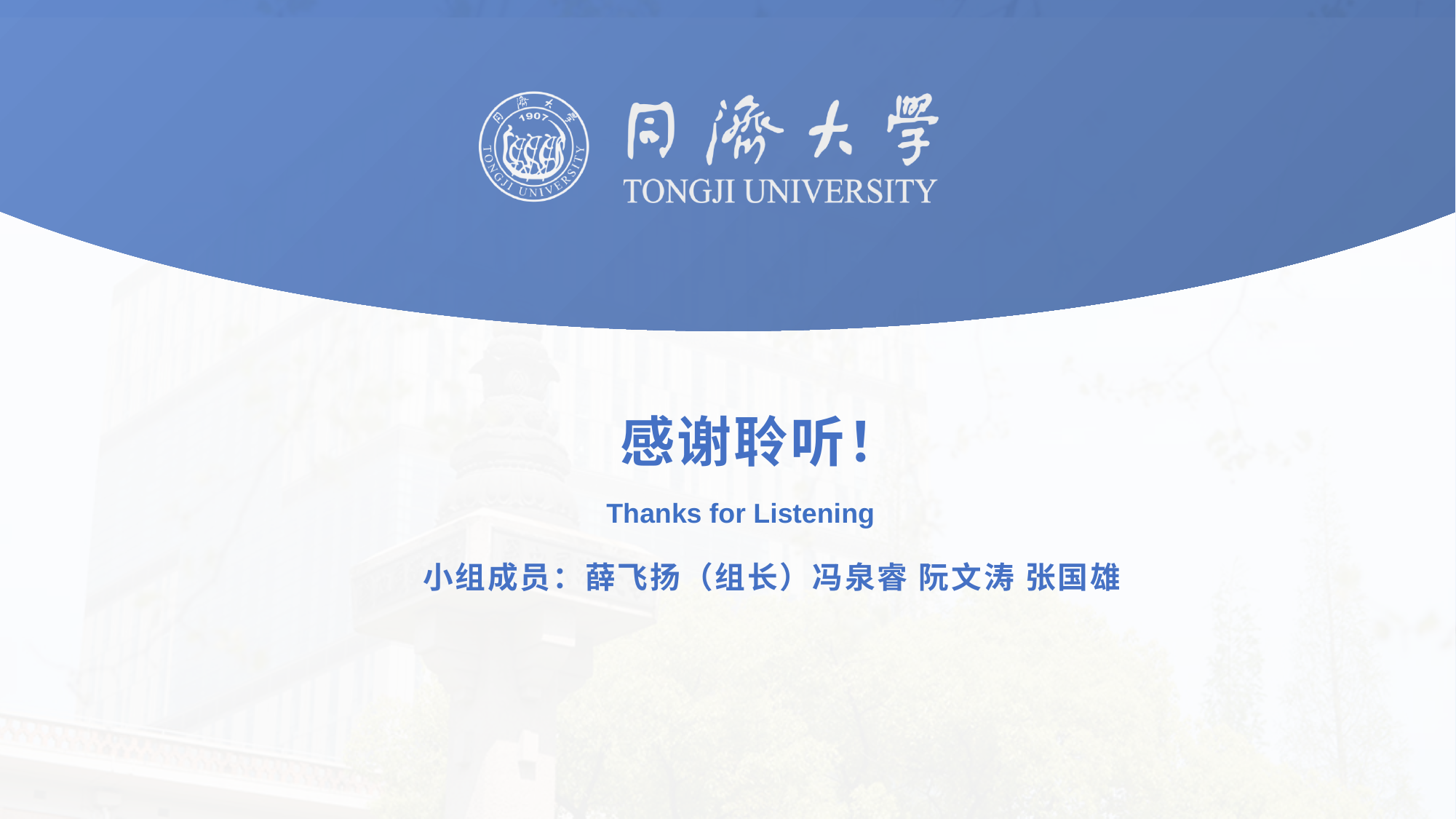

感谢聆听！
Thanks for Listening
小组成员：薛飞扬（组长）冯泉睿 阮文涛 张国雄